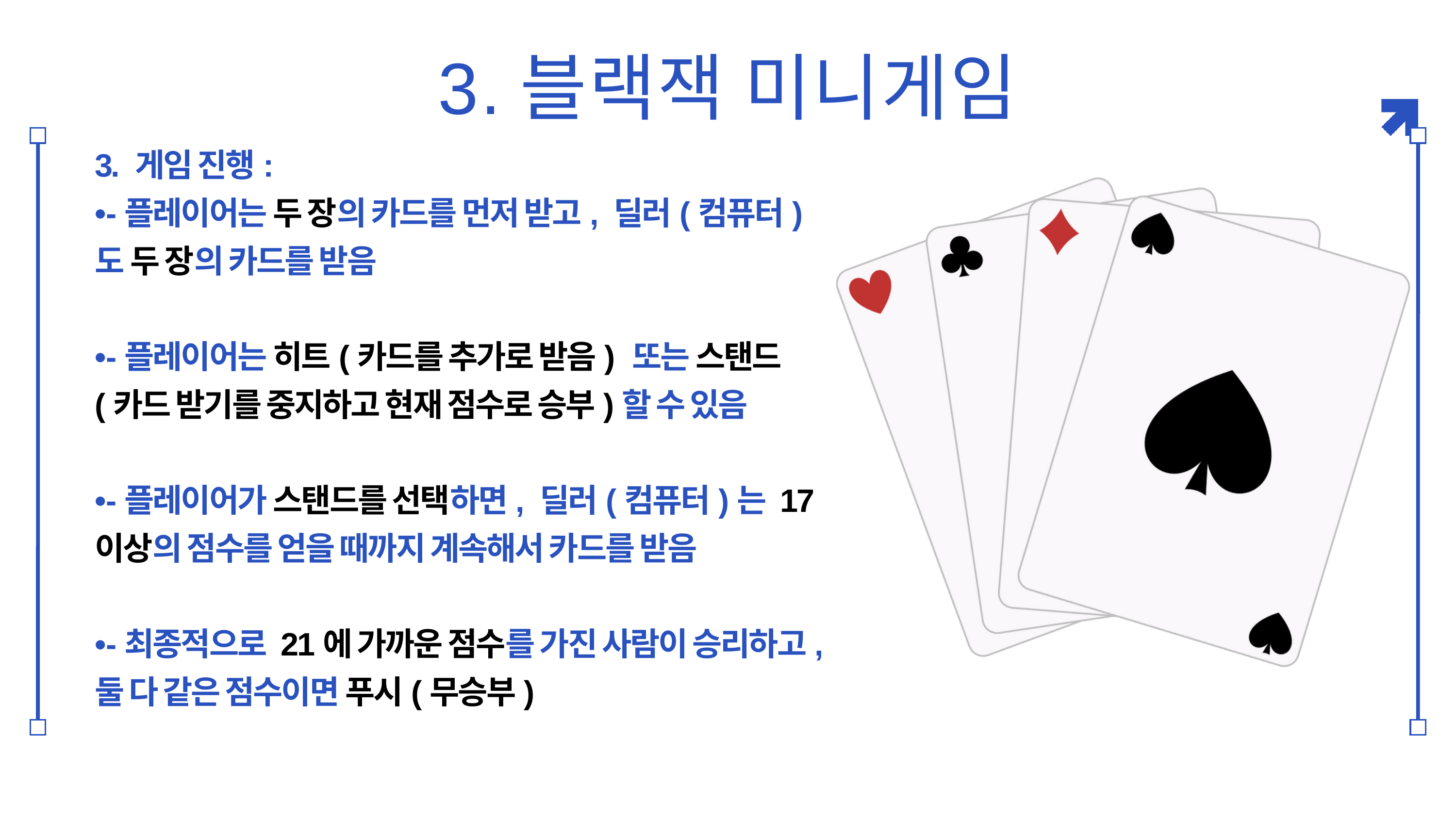

3.블랙잭 미니게임

3. 게임 진행:
•-플레이어는 두 장의 카드를 먼저 받고, 딜러(컴퓨터)도 두 장의 카드를 받음

•-플레이어는 히트(카드를 추가로 받음) 또는 스탠드(카드 받기를 중지하고 현재 점수로 승부)할 수 있음

•-플레이어가 스탠드를 선택하면, 딜러(컴퓨터)는 17 이상의 점수를 얻을 때까지 계속해서 카드를 받음

•-최종적으로 21에 가까운 점수를 가진 사람이 승리하고, 둘 다 같은 점수이면 푸시(무승부)